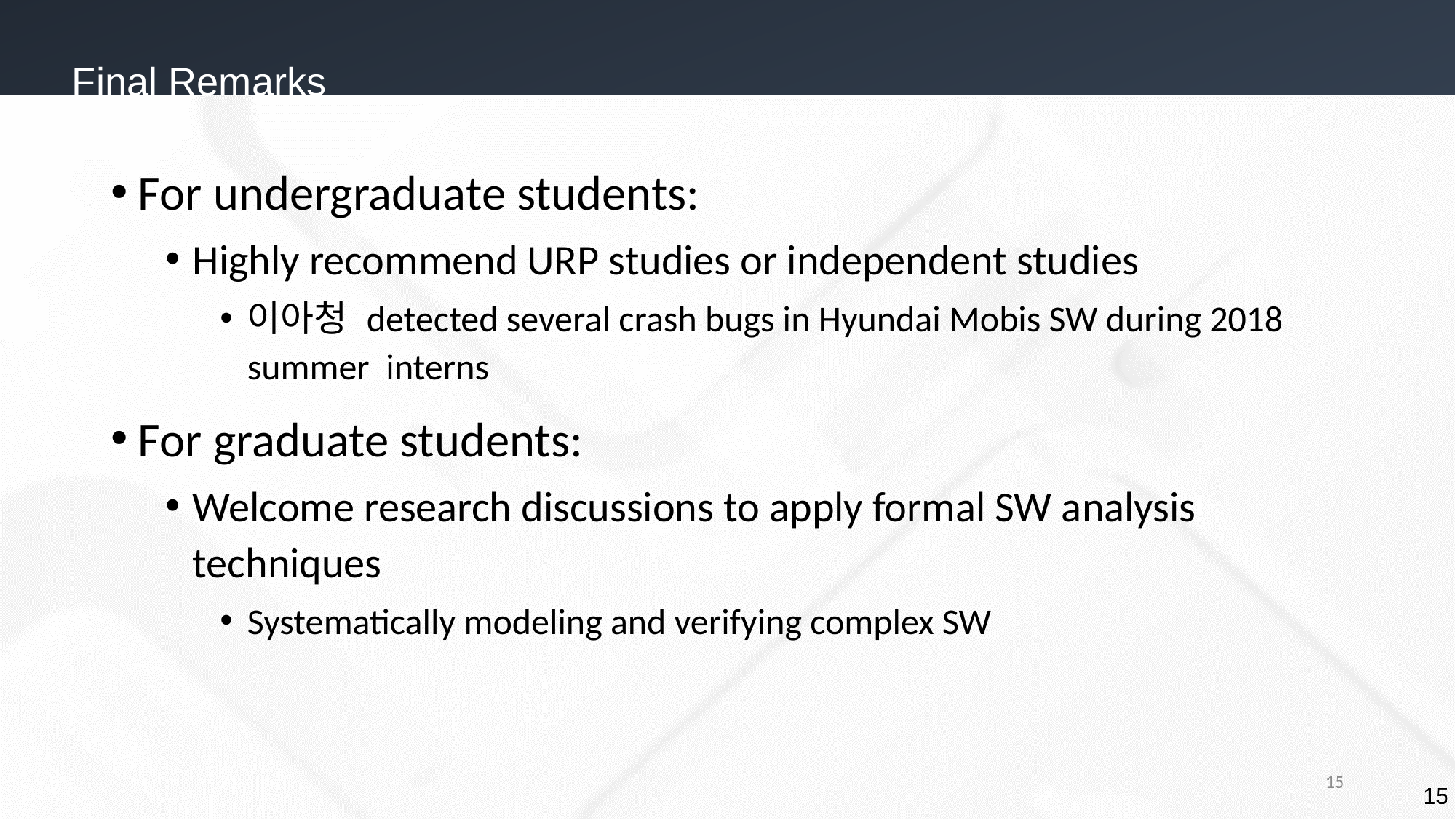

# Final Remarks
For undergraduate students:
Highly recommend URP studies or independent studies
이아청 detected several crash bugs in Hyundai Mobis SW during 2018 summer  interns
For graduate students:
Welcome research discussions to apply formal SW analysis techniques
Systematically modeling and verifying complex SW

15